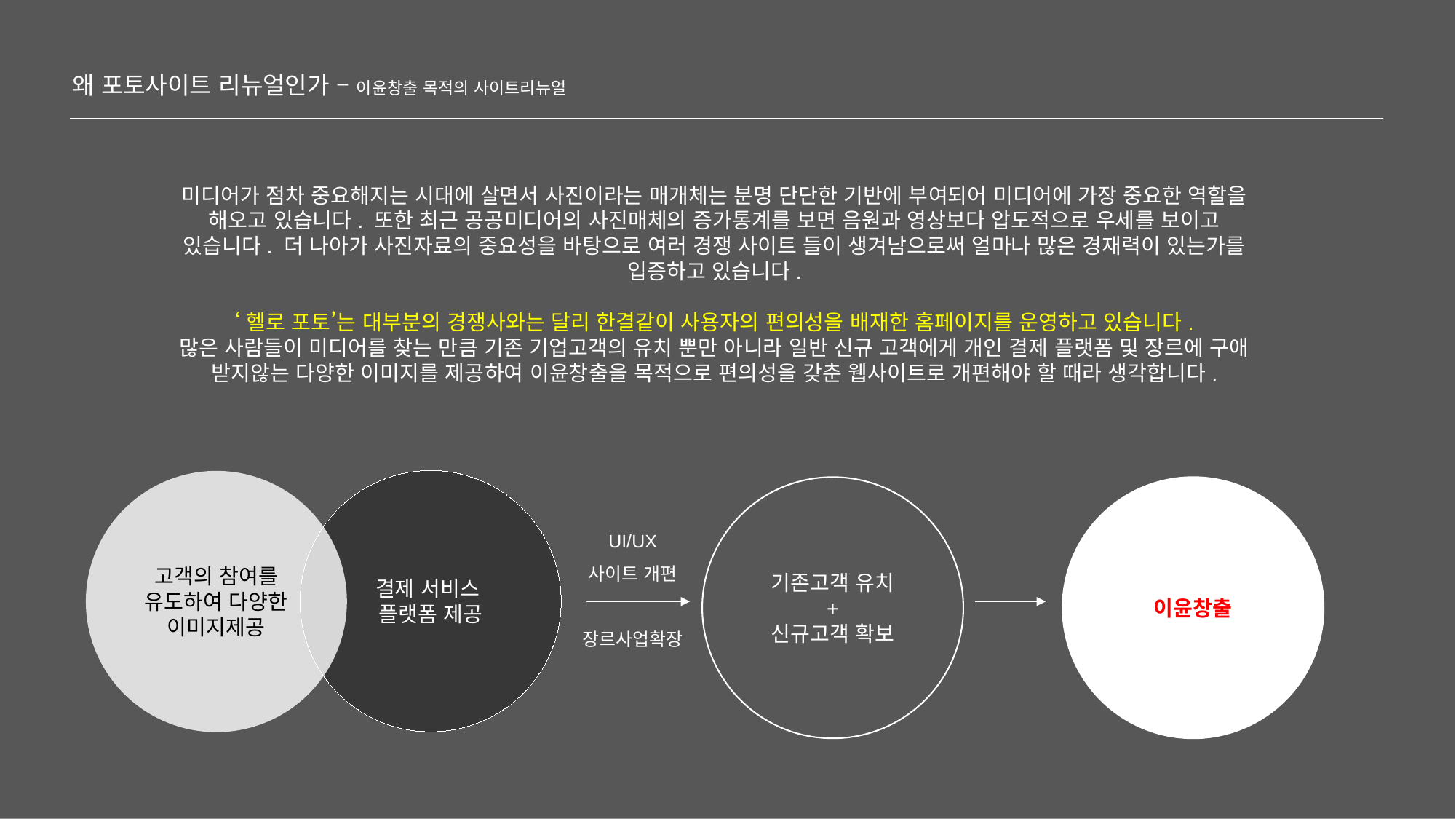

왜 포토사이트 리뉴얼인가 – 이윤창출 목적의 사이트리뉴얼
미디어가 점차 중요해지는 시대에 살면서 사진이라는 매개체는 분명 단단한 기반에 부여되어 미디어에 가장 중요한 역할을 해오고 있습니다. 또한 최근 공공미디어의 사진매체의 증가통계를 보면 음원과 영상보다 압도적으로 우세를 보이고 있습니다. 더 나아가 사진자료의 중요성을 바탕으로 여러 경쟁 사이트 들이 생겨남으로써 얼마나 많은 경재력이 있는가를 입증하고 있습니다.

‘헬로 포토’는 대부분의 경쟁사와는 달리 한결같이 사용자의 편의성을 배재한 홈페이지를 운영하고 있습니다.
많은 사람들이 미디어를 찾는 만큼 기존 기업고객의 유치 뿐만 아니라 일반 신규 고객에게 개인 결제 플랫폼 및 장르에 구애 받지않는 다양한 이미지를 제공하여 이윤창출을 목적으로 편의성을 갖춘 웹사이트로 개편해야 할 때라 생각합니다.
결제 서비스
플랫폼 제공
고객의 참여를 유도하여 다양한 이미지제공
기존고객 유치
+
신규고객 확보
이윤창출
UI/UX
사이트 개편

장르사업확장